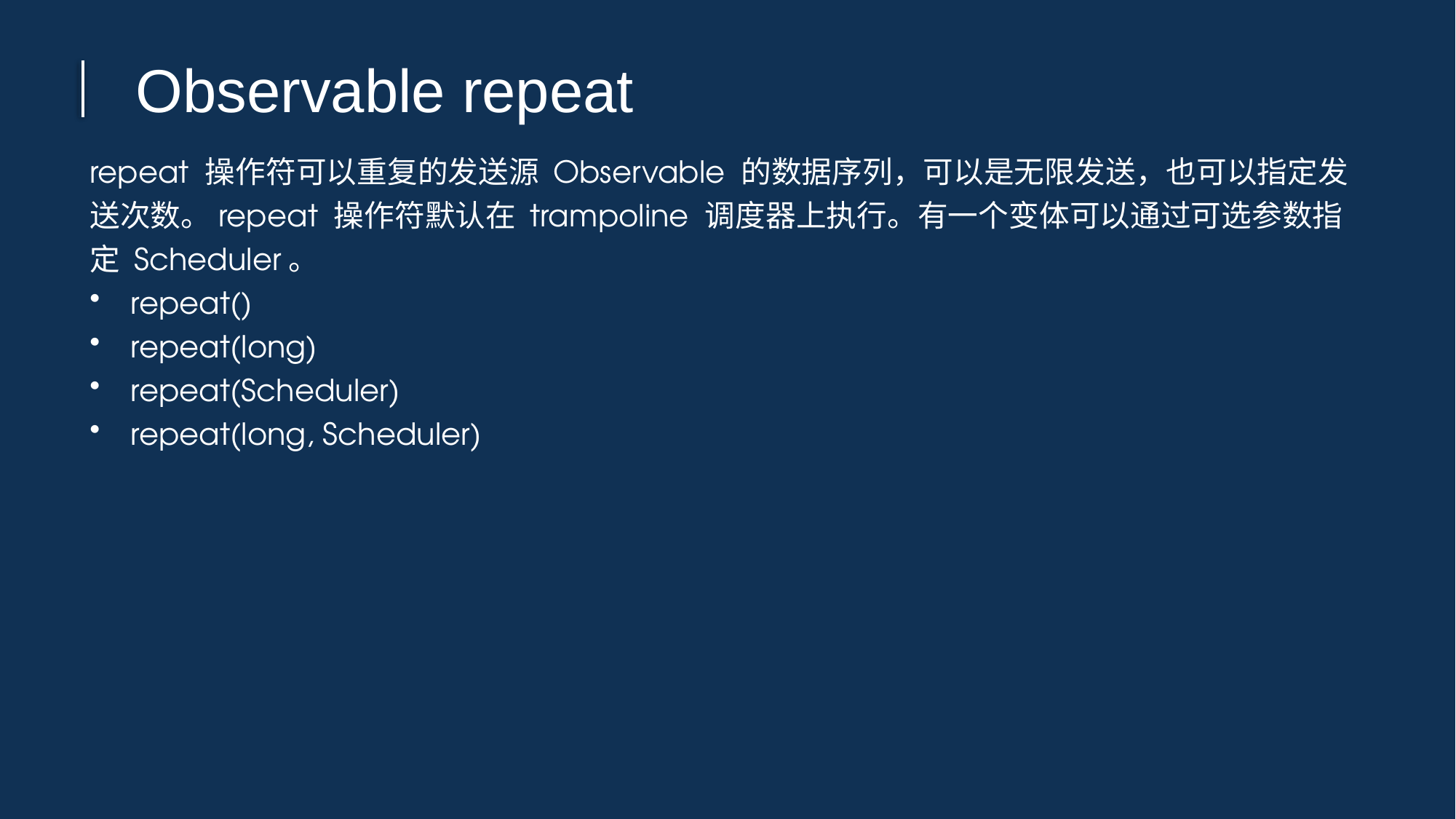

Observable repeat
repeat 操作符可以重复的发送源 Observable 的数据序列，可以是无限发送，也可以指定发送次数。repeat 操作符默认在 trampoline 调度器上执行。有一个变体可以通过可选参数指定 Scheduler。
repeat()
repeat(long)
repeat(Scheduler)
repeat(long, Scheduler)